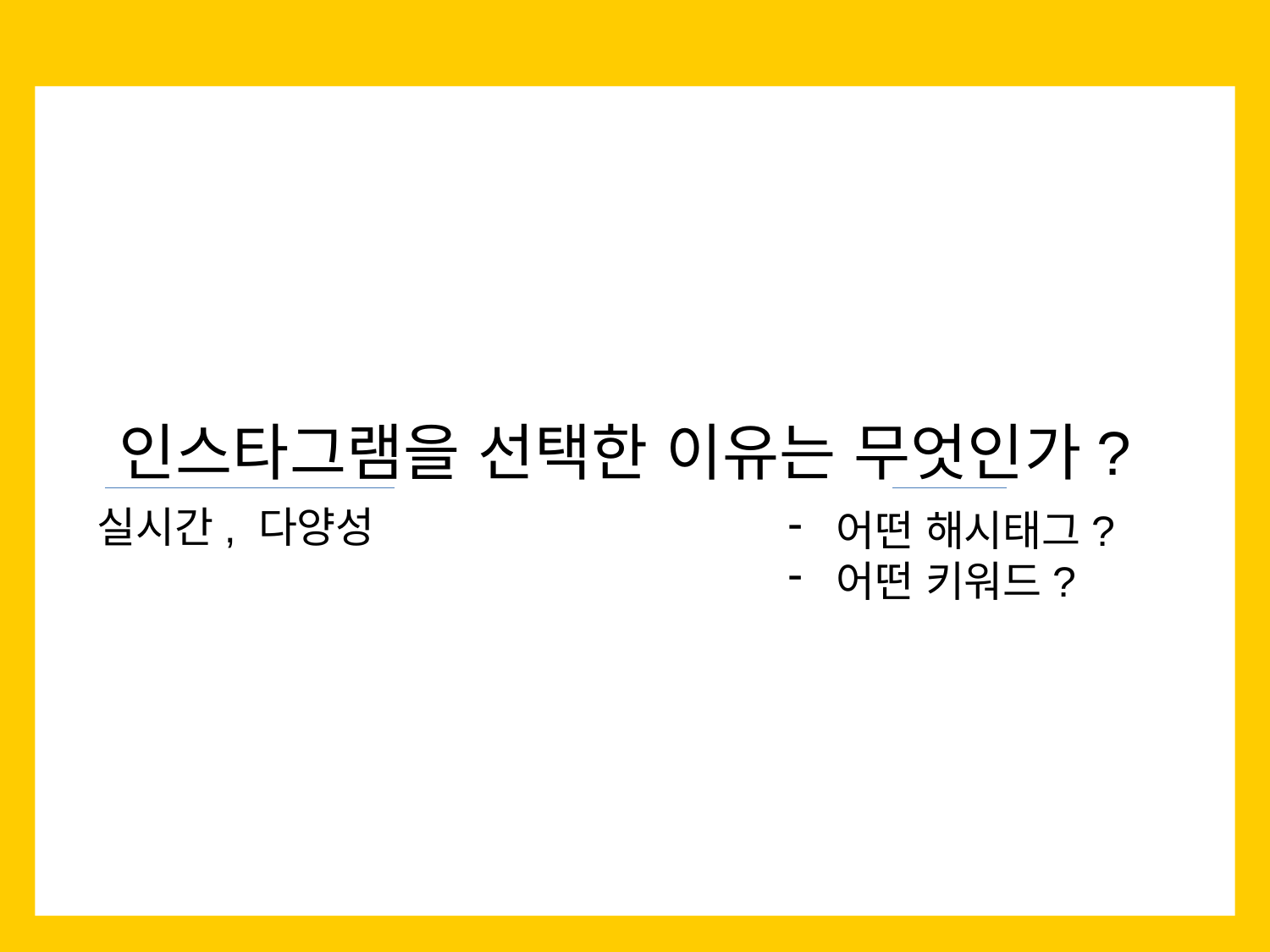

인스타그램을 선택한 이유는 무엇인가?
실시간, 다양성
어떤 해시태그?
어떤 키워드?